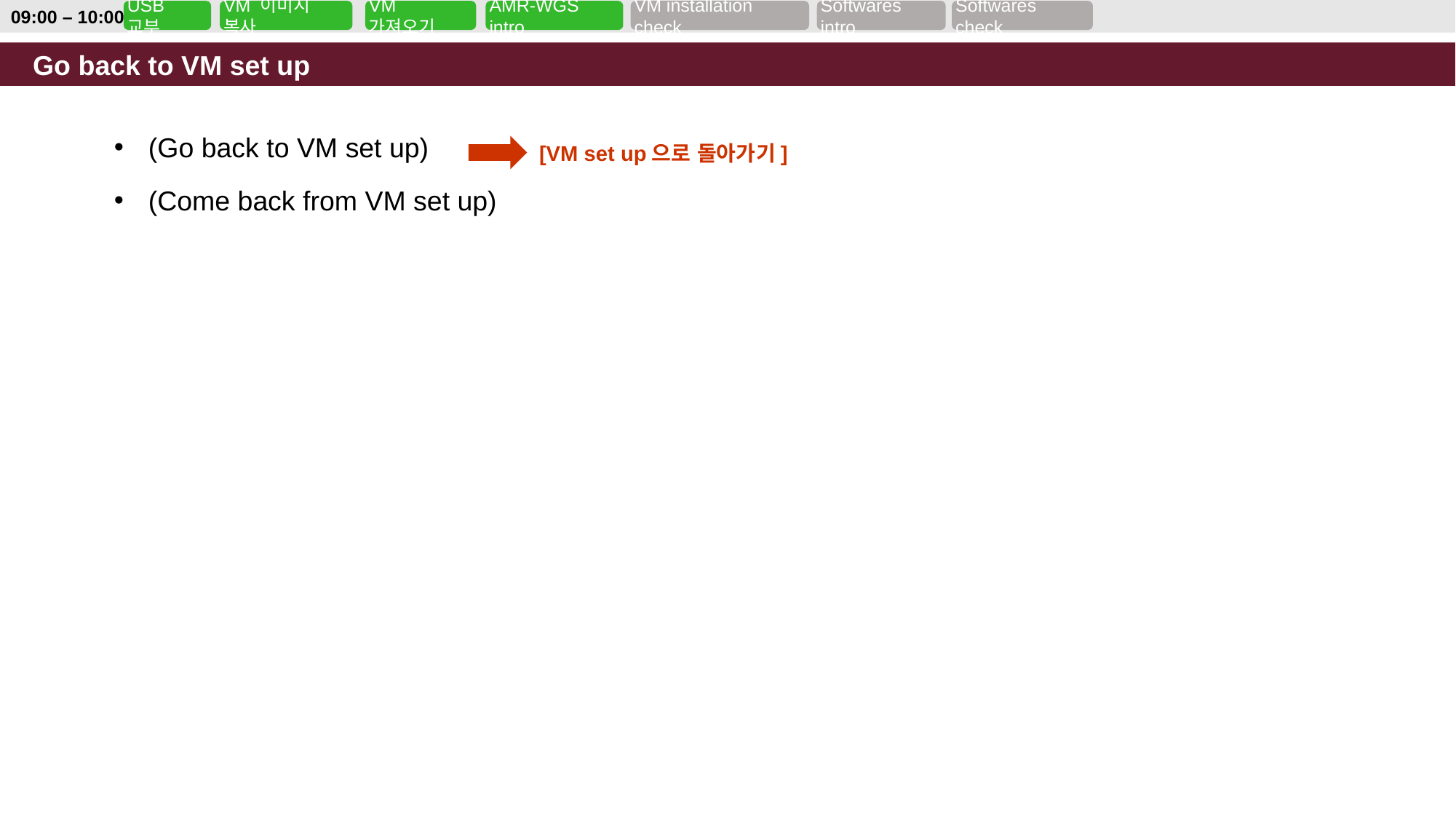

09:00 – 10:00
USB 교부
VM 이미지 복사
VM 가져오기
AMR-WGS intro
VM installation check
Softwares intro
Softwares check
Go back to VM set up
(Go back to VM set up)

[VM set up으로 돌아가기]
(Come back from VM set up)